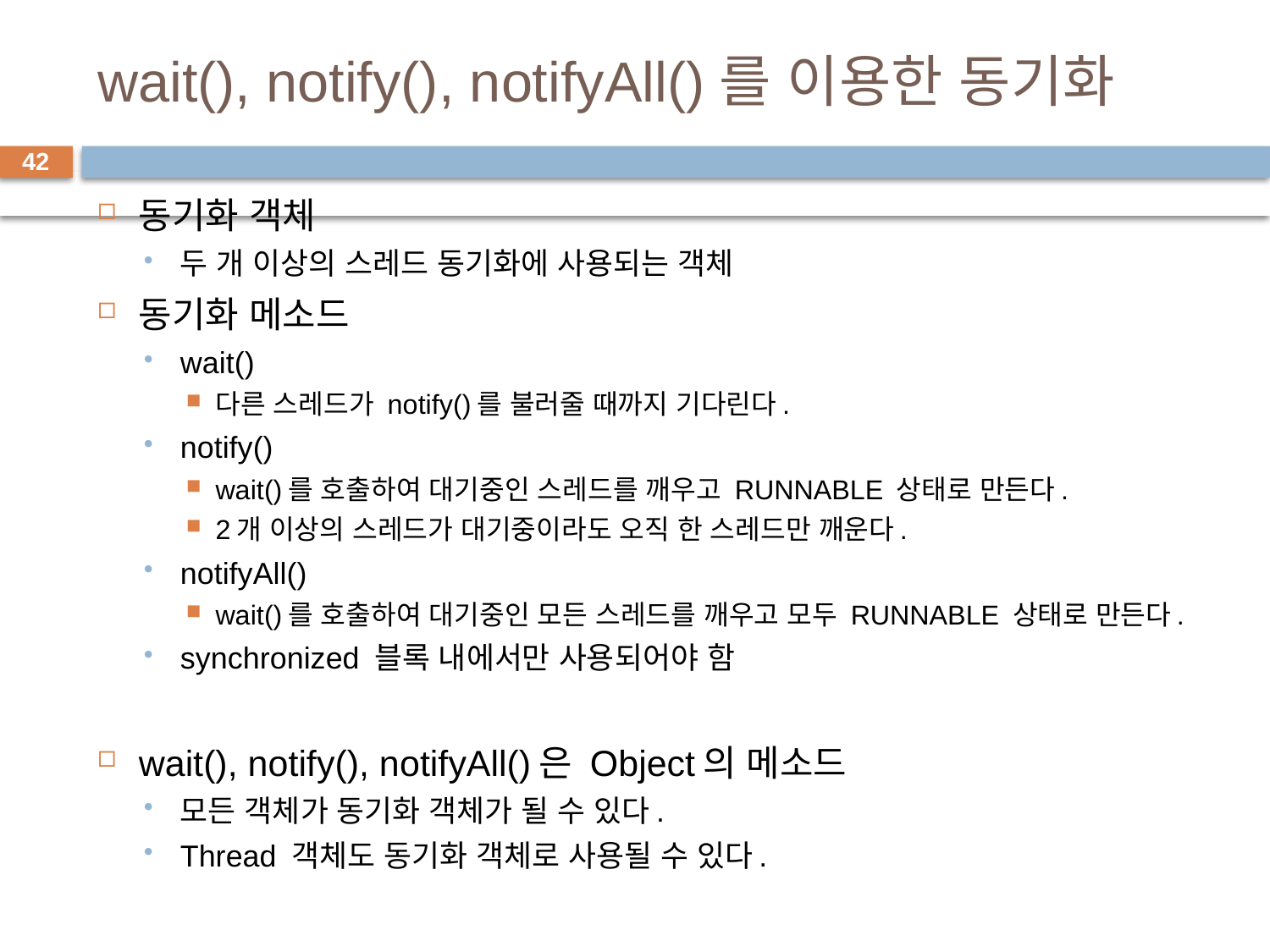

# wait(), notify(), notifyAll()를 이용한 동기화
42
동기화 객체
두 개 이상의 스레드 동기화에 사용되는 객체
동기화 메소드
wait()
다른 스레드가 notify()를 불러줄 때까지 기다린다.
notify()
wait()를 호출하여 대기중인 스레드를 깨우고 RUNNABLE 상태로 만든다.
2개 이상의 스레드가 대기중이라도 오직 한 스레드만 깨운다.
notifyAll()
wait()를 호출하여 대기중인 모든 스레드를 깨우고 모두 RUNNABLE 상태로 만든다.
synchronized 블록 내에서만 사용되어야 함

wait(), notify(), notifyAll()은 Object의 메소드
모든 객체가 동기화 객체가 될 수 있다.
Thread 객체도 동기화 객체로 사용될 수 있다.